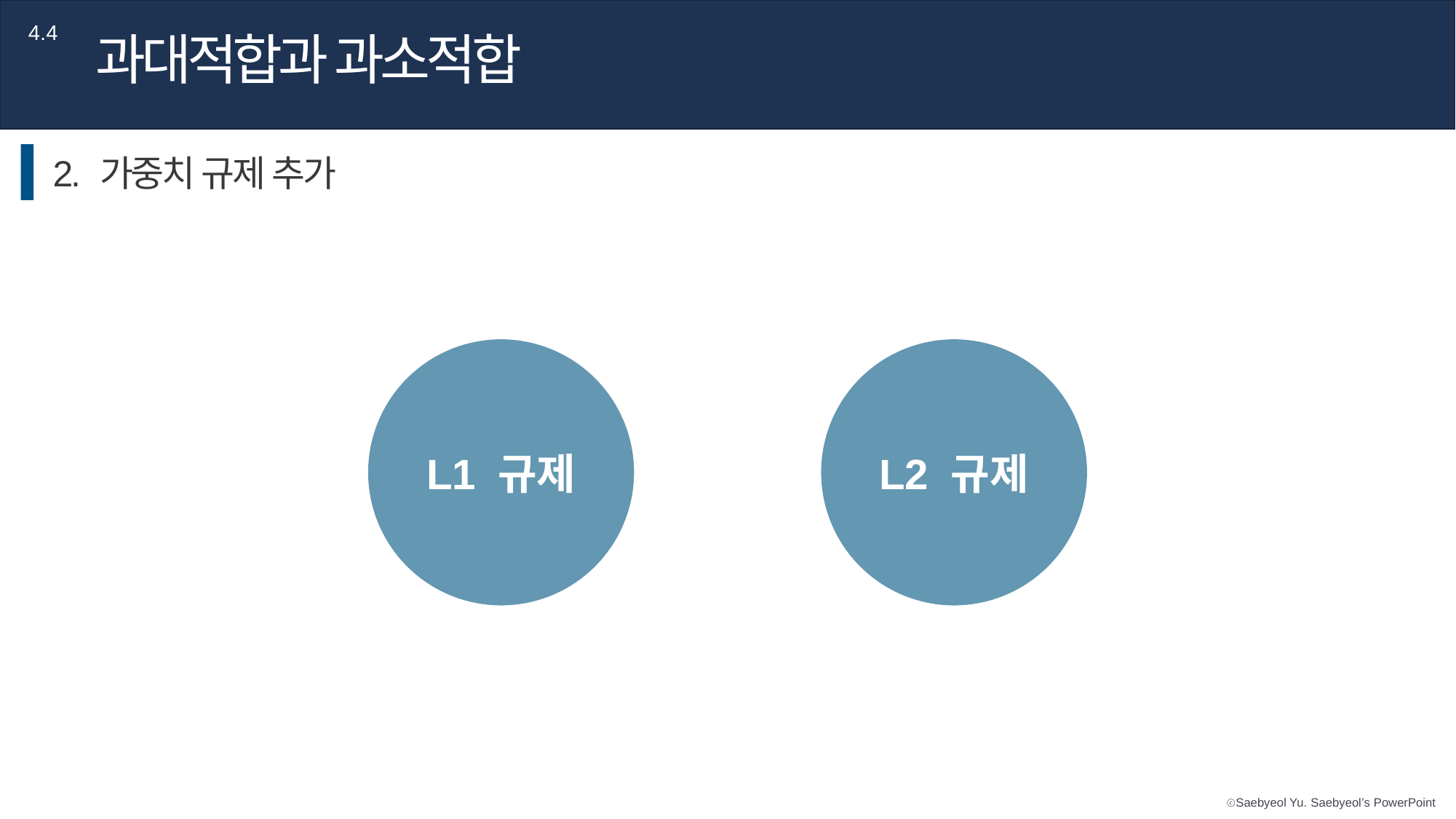

4.4
과대적합과 과소적합

2. 가중치 규제 추가
L1 규제
L2 규제